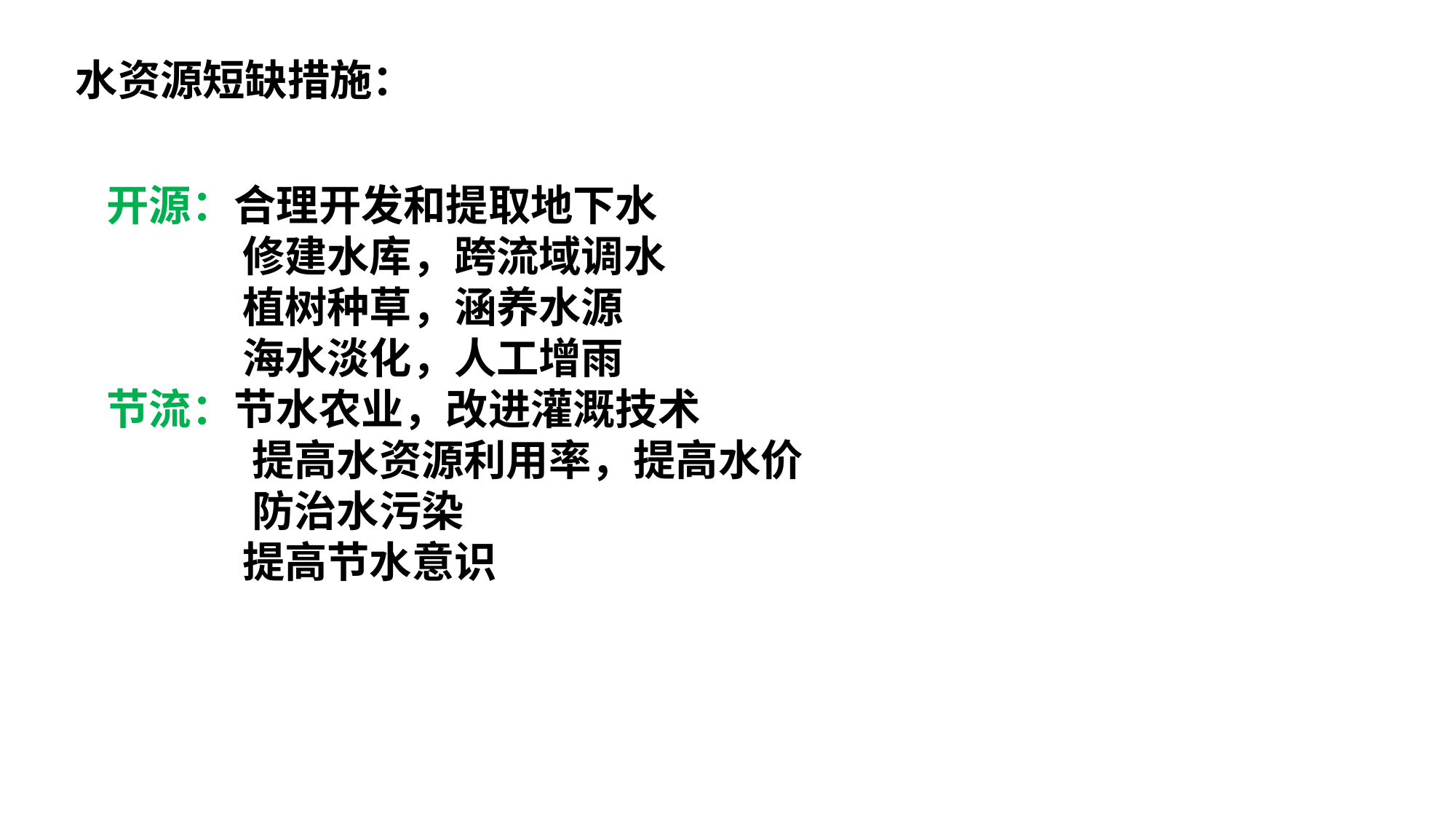

水资源短缺措施：
开源：合理开发和提取地下水
             修建水库，跨流域调水
             植树种草，涵养水源
             海水淡化，人工增雨
节流：节水农业，改进灌溉技术
              提高水资源利用率，提高水价
              防治水污染
             提高节水意识